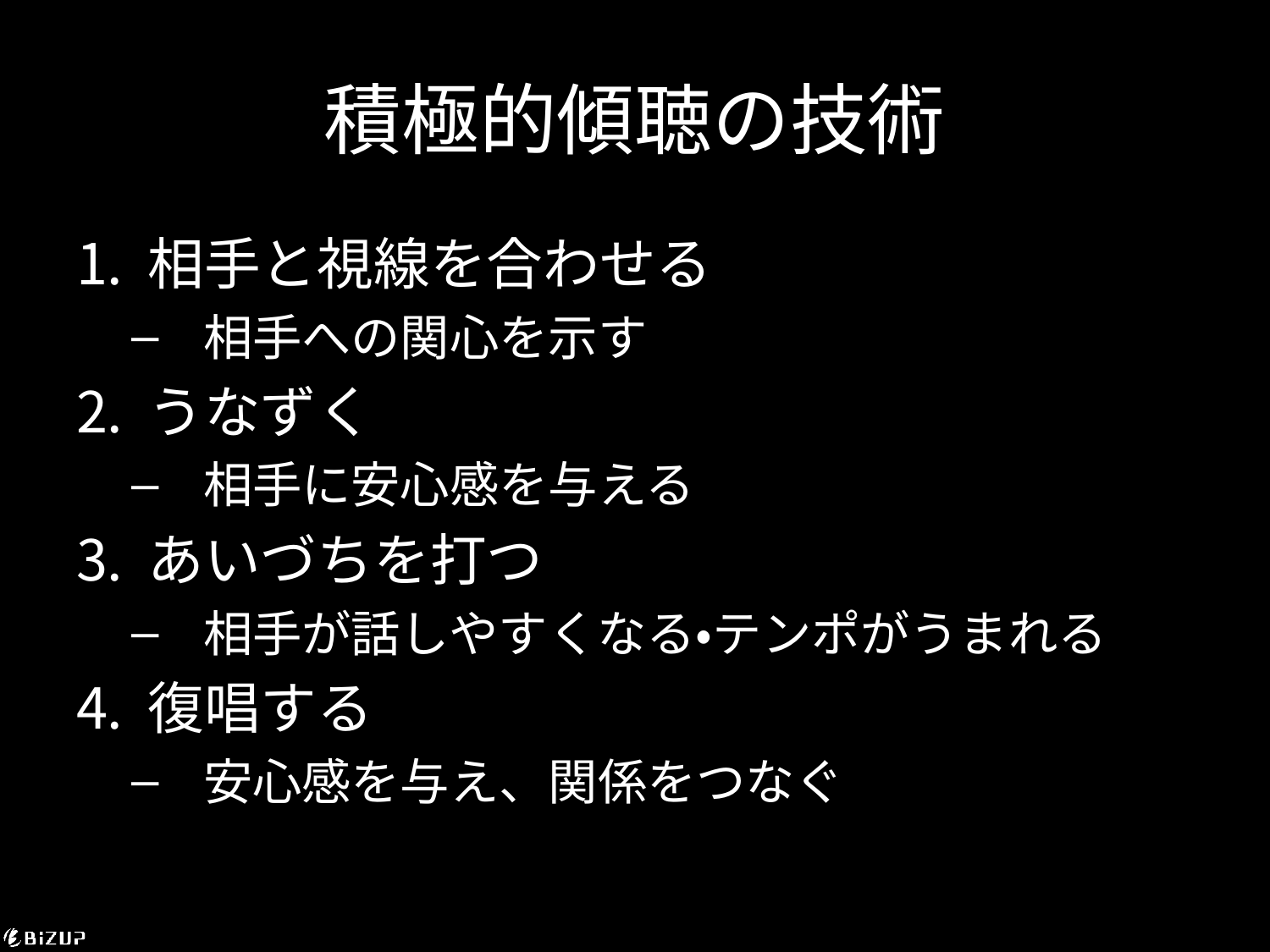

# 積極的傾聴の技術
相手と視線を合わせる
相手への関心を示す
うなずく
相手に安心感を与える
あいづちを打つ
相手が話しやすくなる・テンポがうまれる
復唱する
安心感を与え、関係をつなぐ